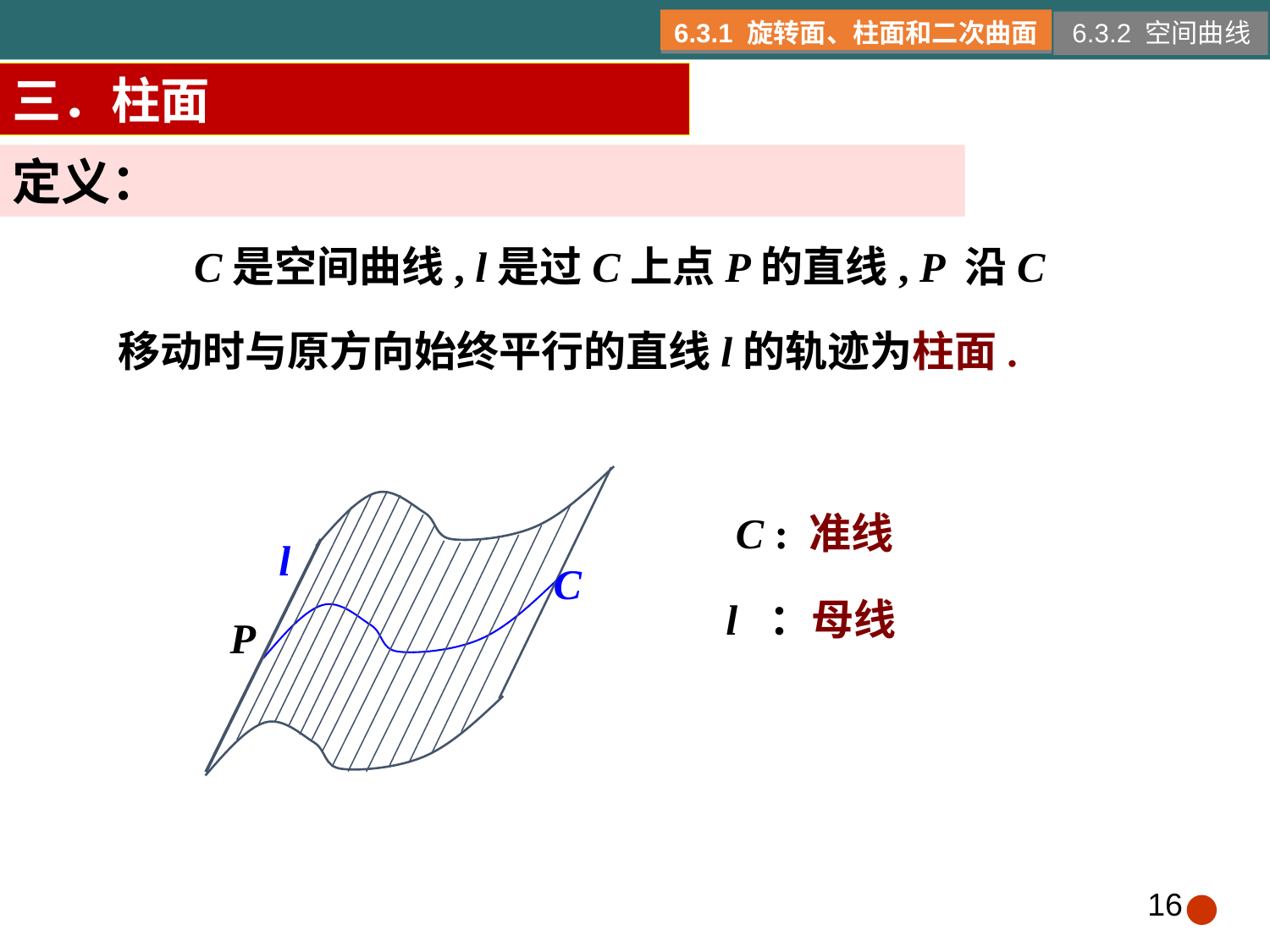

6.3.1 旋转面、柱面和二次曲面

6.3.2 空间曲线

三．柱面
定义：
C是空间曲线, l是过C上点P的直线, P 沿C
移动时与原方向始终平行的直线l的轨迹为柱面.

C : 准线

l

C

l  ：母线
P

16